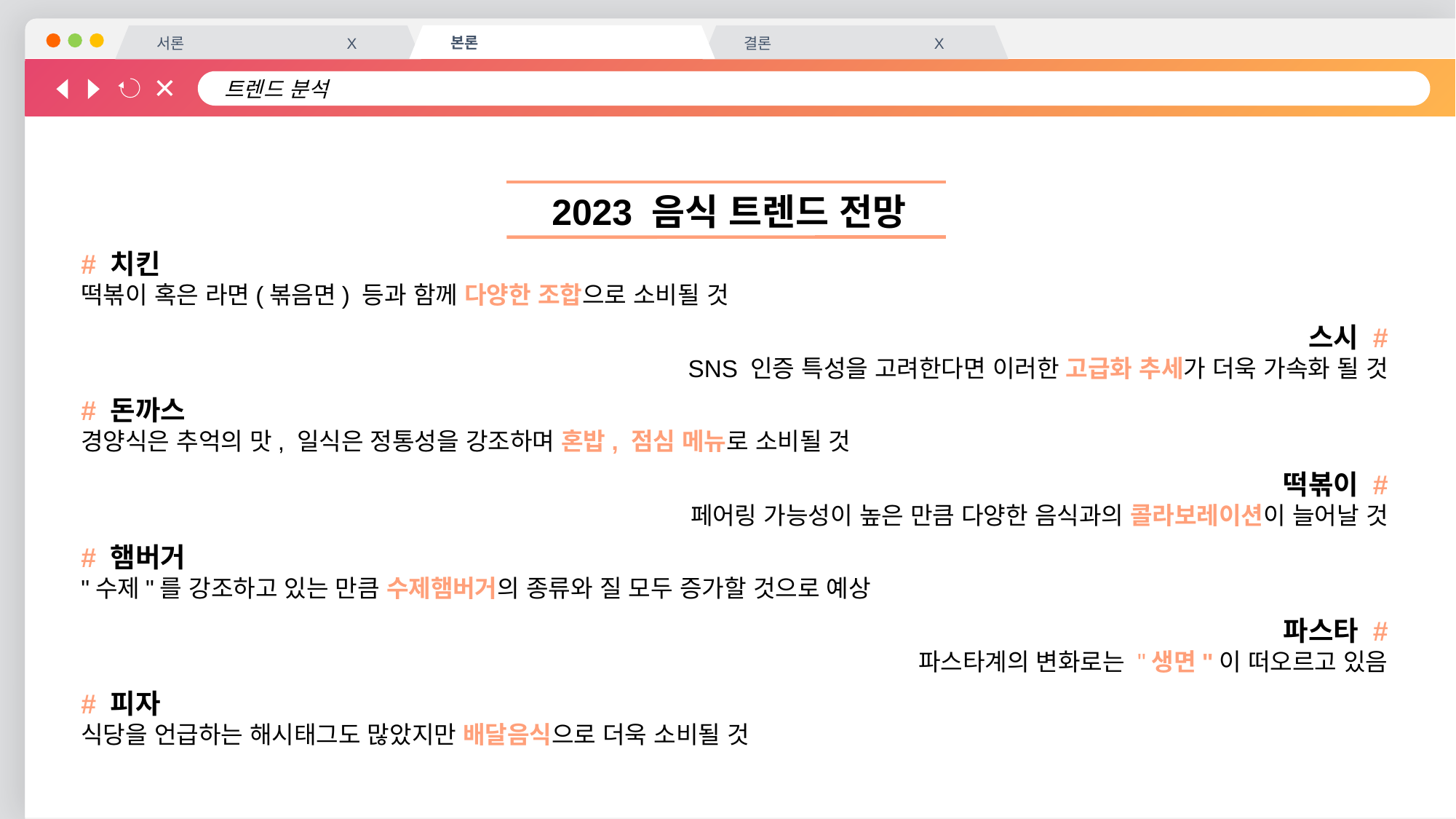

트렌드 분석

본론
서론                                      X
결론                                      X
2023 음식 트렌드 전망
# 치킨
떡볶이 혹은 라면(볶음면) 등과 함께 다양한 조합으로 소비될 것
스시 #
SNS 인증 특성을 고려한다면 이러한 고급화 추세가 더욱 가속화 될 것
# 돈까스
경양식은 추억의 맛, 일식은 정통성을 강조하며 혼밥, 점심 메뉴로 소비될 것
떡볶이 #
페어링 가능성이 높은 만큼 다양한 음식과의 콜라보레이션이 늘어날 것

# 햄버거
"수제"를 강조하고 있는 만큼 수제햄버거의 종류와 질 모두 증가할 것으로 예상
파스타 #
파스타계의 변화로는 "생면"이 떠오르고 있음
# 피자
식당을 언급하는 해시태그도 많았지만 배달음식으로 더욱 소비될 것